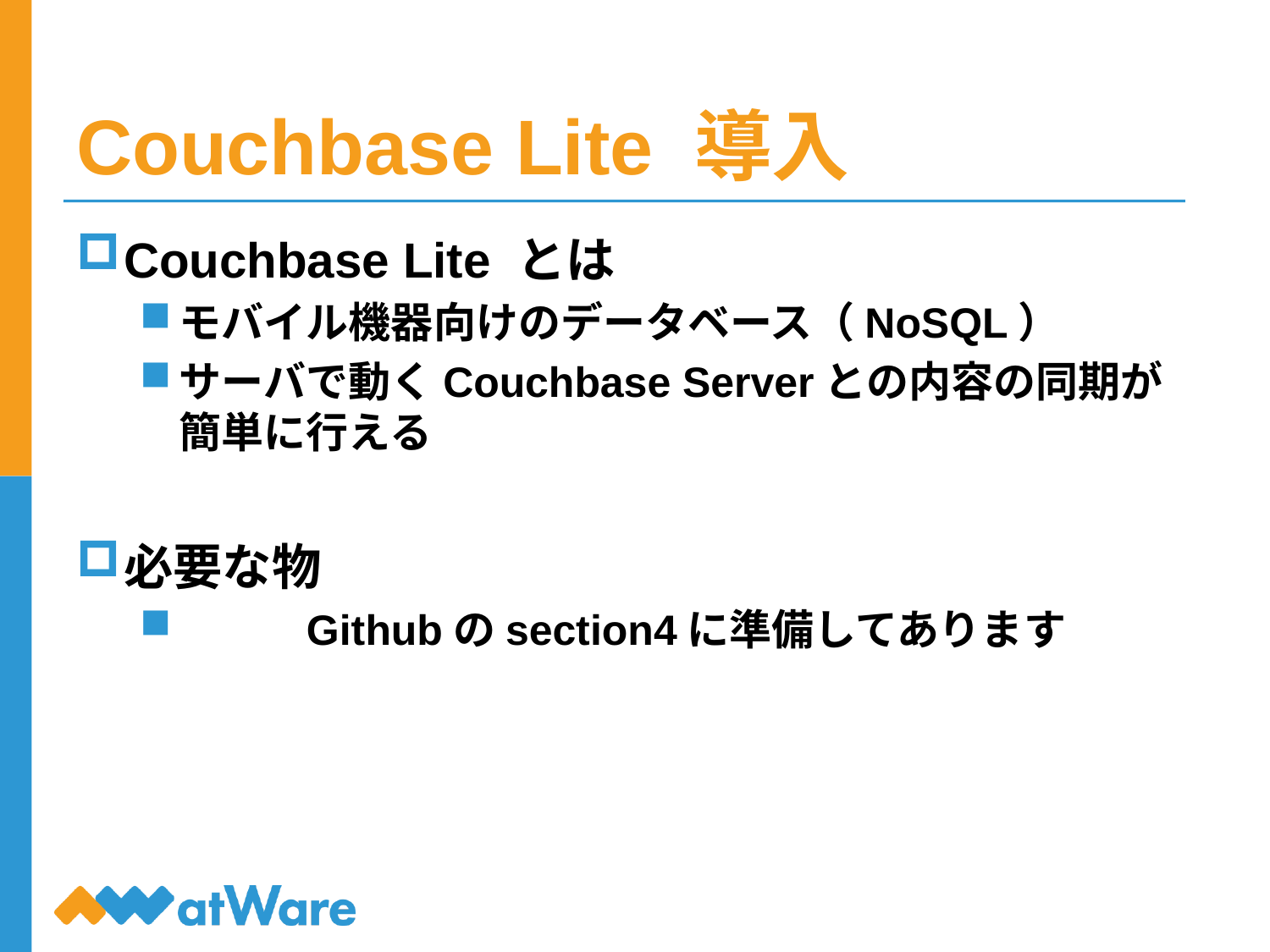

# Couchbase Lite 導入
Couchbase Lite とは
モバイル機器向けのデータベース（NoSQL）
サーバで動くCouchbase Serverとの内容の同期が簡単に行える

必要な物
	Githubのsection4に準備してあります